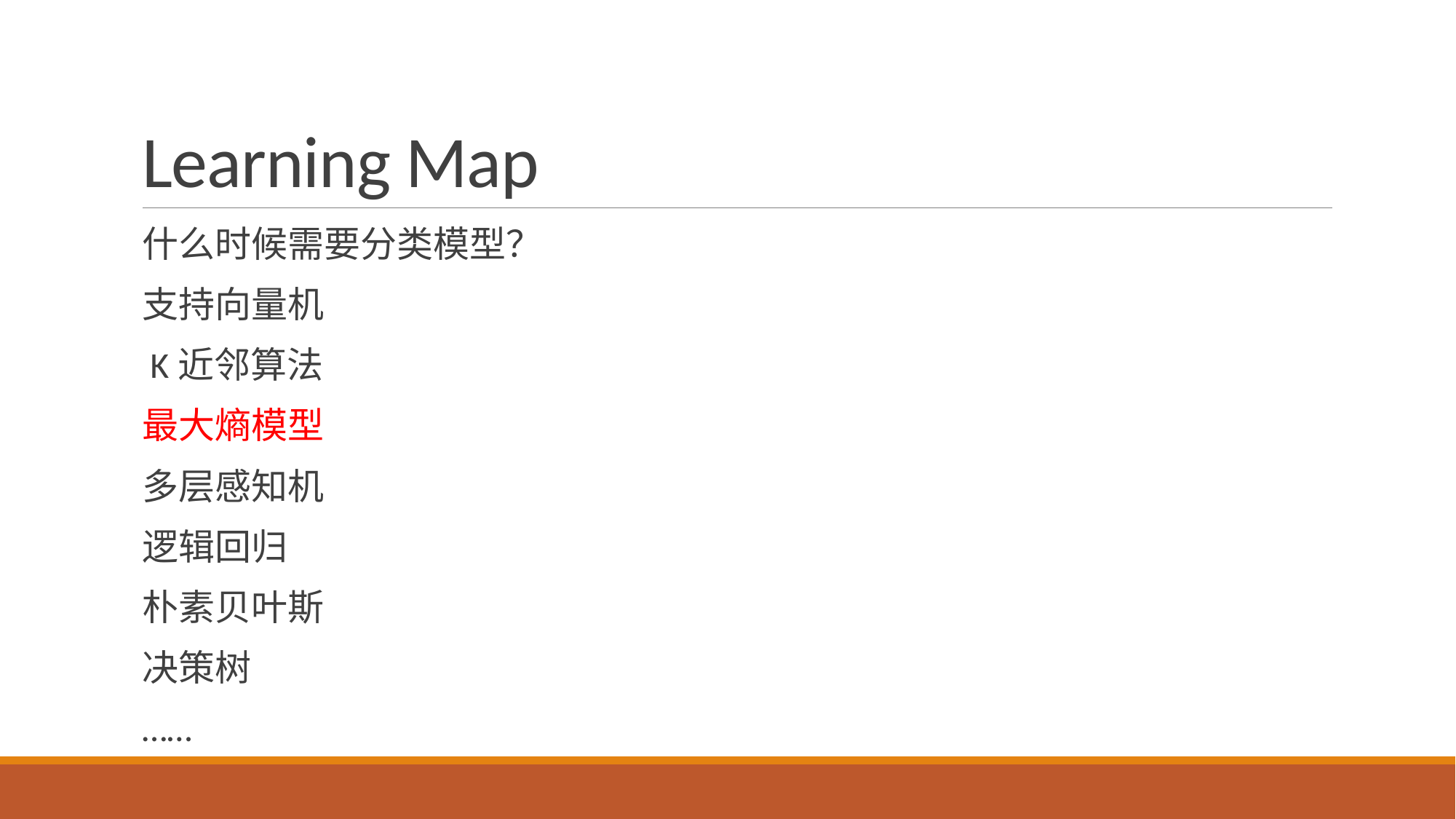

# Learning Map
什么时候需要分类模型？
支持向量机
 K近邻算法
最大熵模型
多层感知机
逻辑回归
朴素贝叶斯
决策树
……